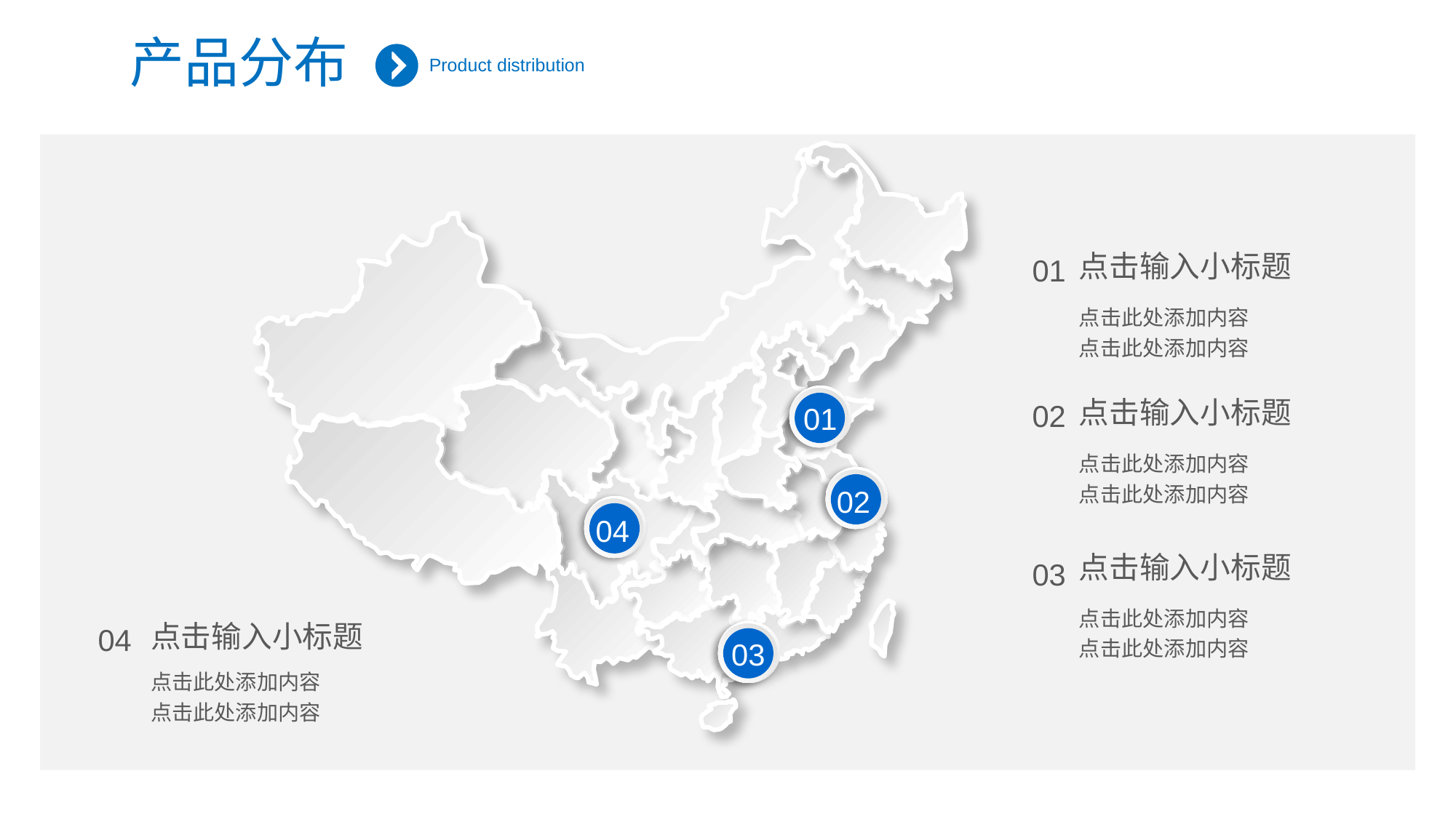

产品分布

Product distribution

点击输入小标题
点击此处添加内容
点击此处添加内容
01

01
点击输入小标题
点击此处添加内容
点击此处添加内容
02

02

04
点击输入小标题
点击此处添加内容
点击此处添加内容
03
点击输入小标题
点击此处添加内容
点击此处添加内容
04

03